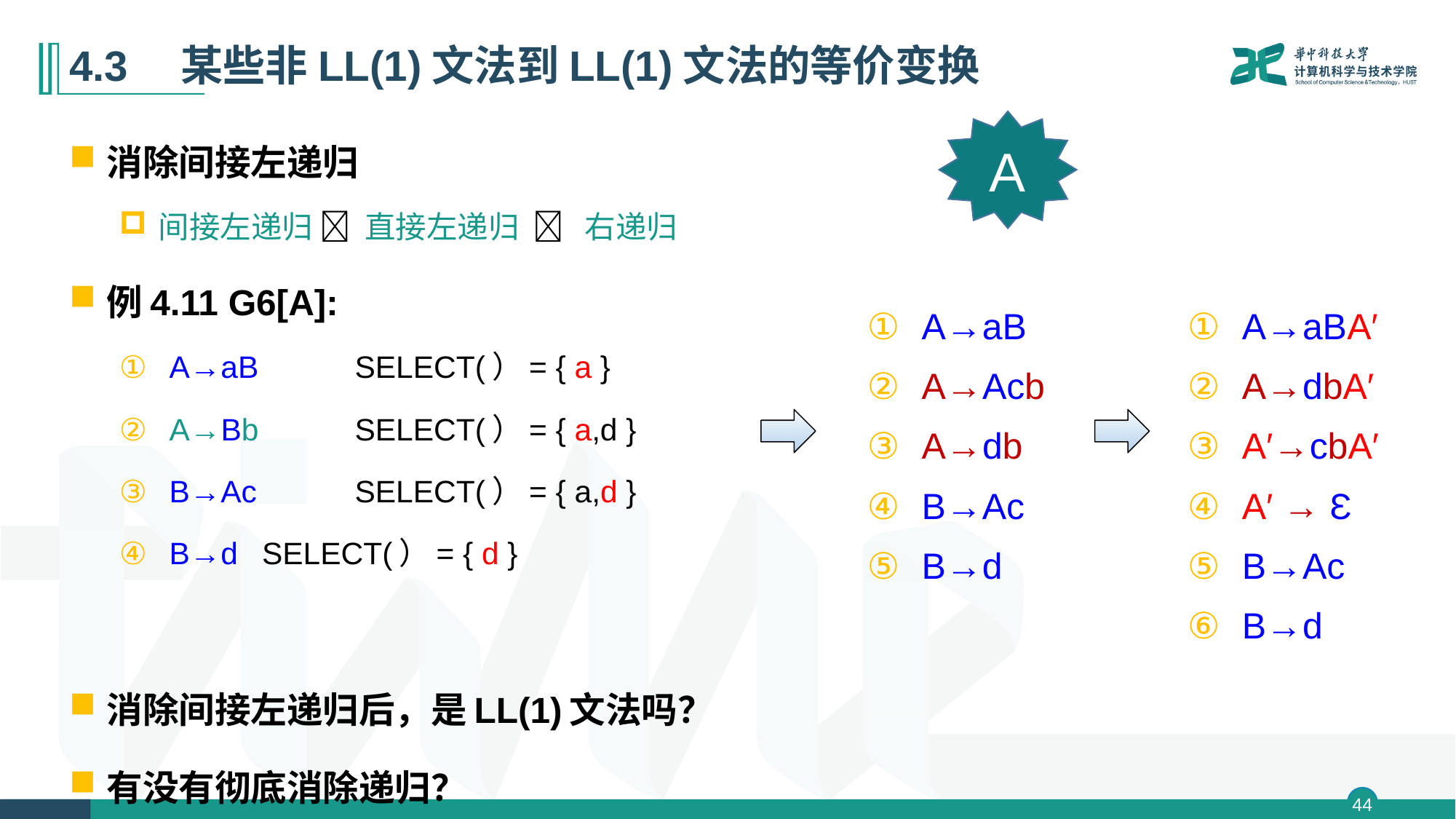

# 4.3　某些非LL(1)文法到LL(1)文法的等价变换
A
消除间接左递归
间接左递归 ⇒  直接左递归  ⇒   右递归
例4.11 G6[A]:
A→aB  	SELECT(）= { a }
A→Bb	 	SELECT(）= { a,d }
B→Ac 		SELECT(）= { a,d }
B→d 		SELECT(）= { d }

消除间接左递归后，是LL(1)文法吗？
有没有彻底消除递归？
A→aB
A→Acb
A→db
B→Ac
B→d
A→aBA′
A→dbA′
A′→cbA′
A′ → Ɛ
B→Ac
B→d